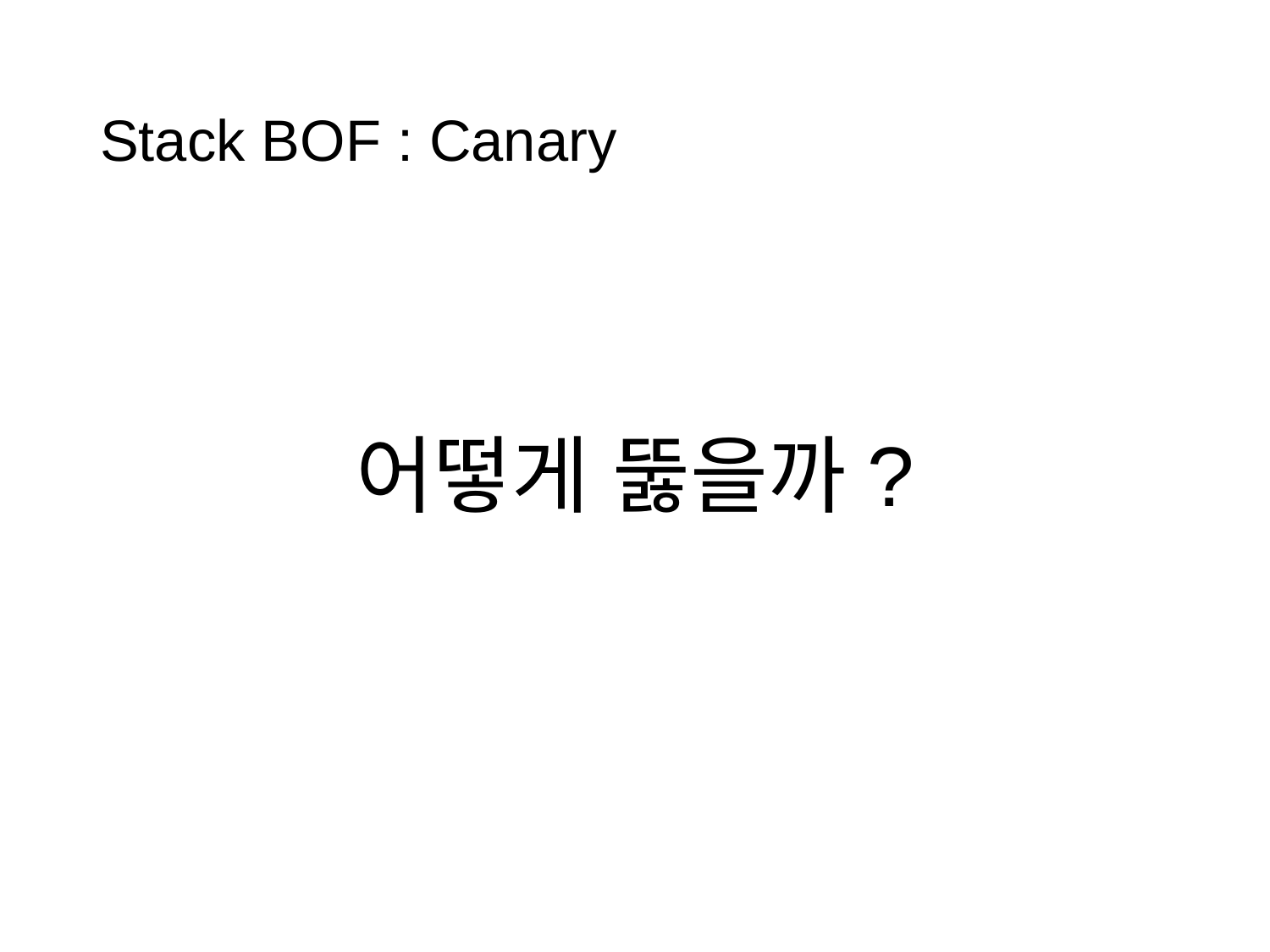

# Stack BOF : Canary
어떻게 뚫을까?